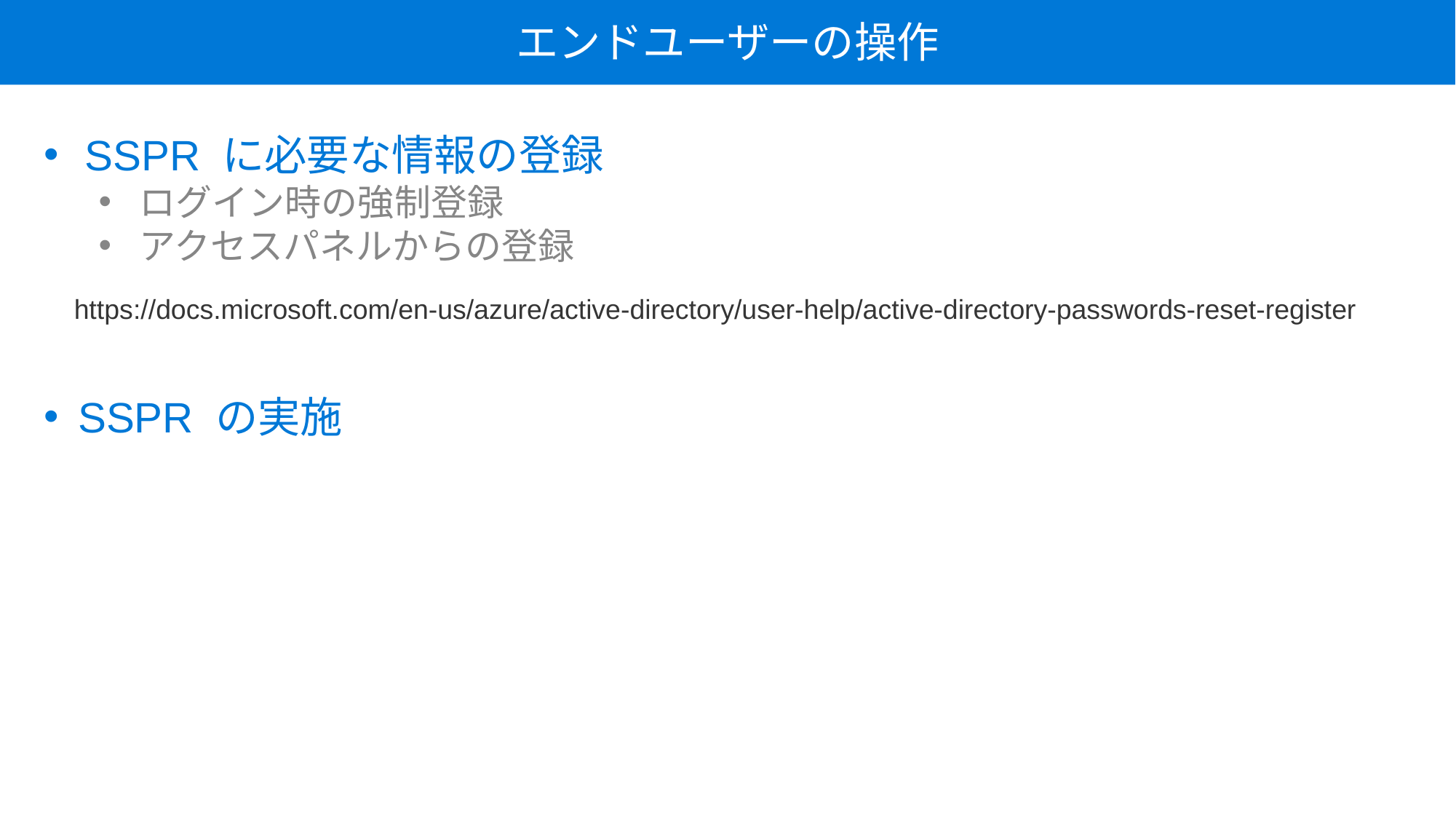

エンドユーザーの操作
SSPR に必要な情報の登録
ログイン時の強制登録
アクセスパネルからの登録

SSPR の実施
https://docs.microsoft.com/en-us/azure/active-directory/user-help/active-directory-passwords-reset-register